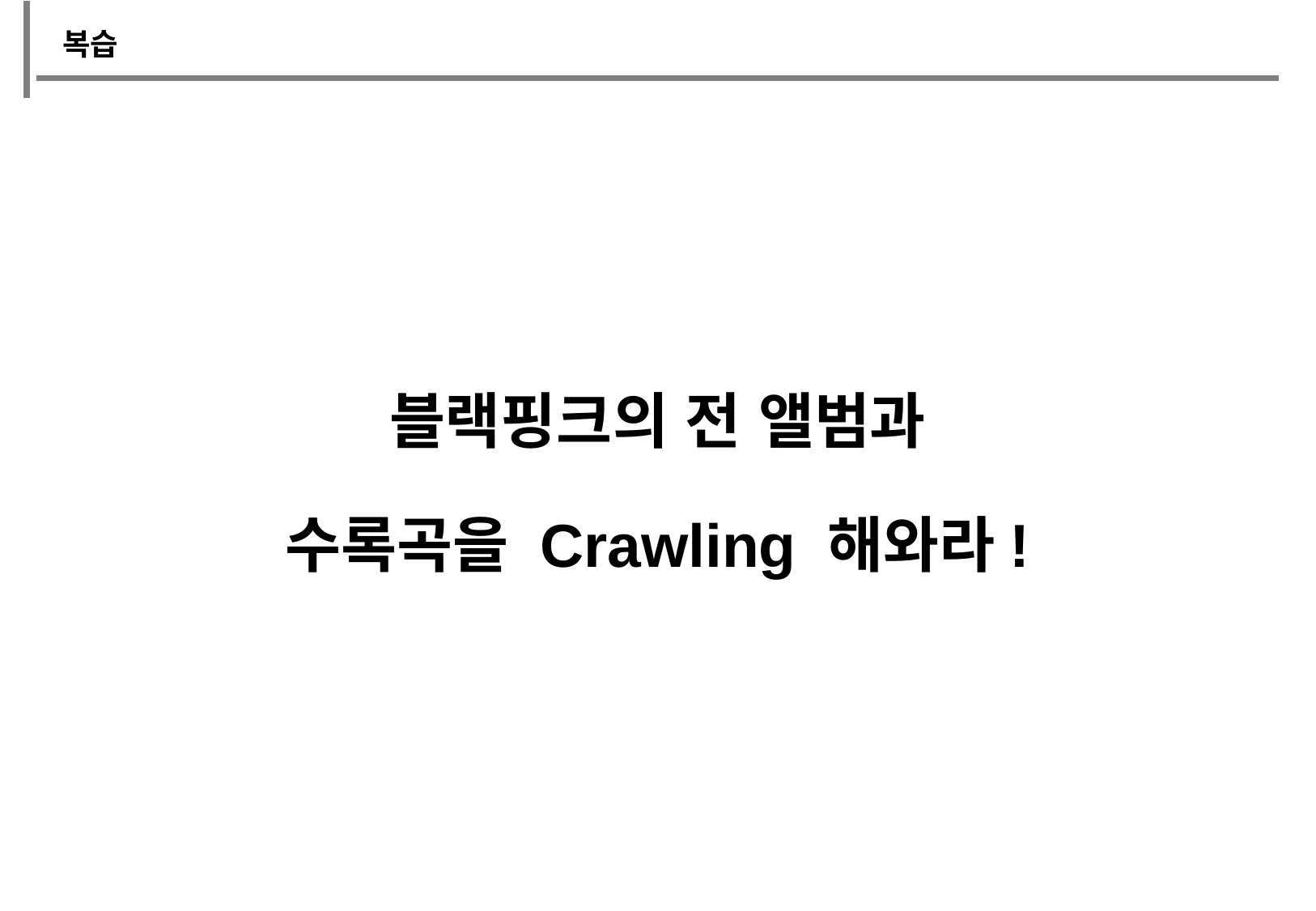

복습

블랙핑크의 전 앨범과
수록곡을 Crawling 해와라!